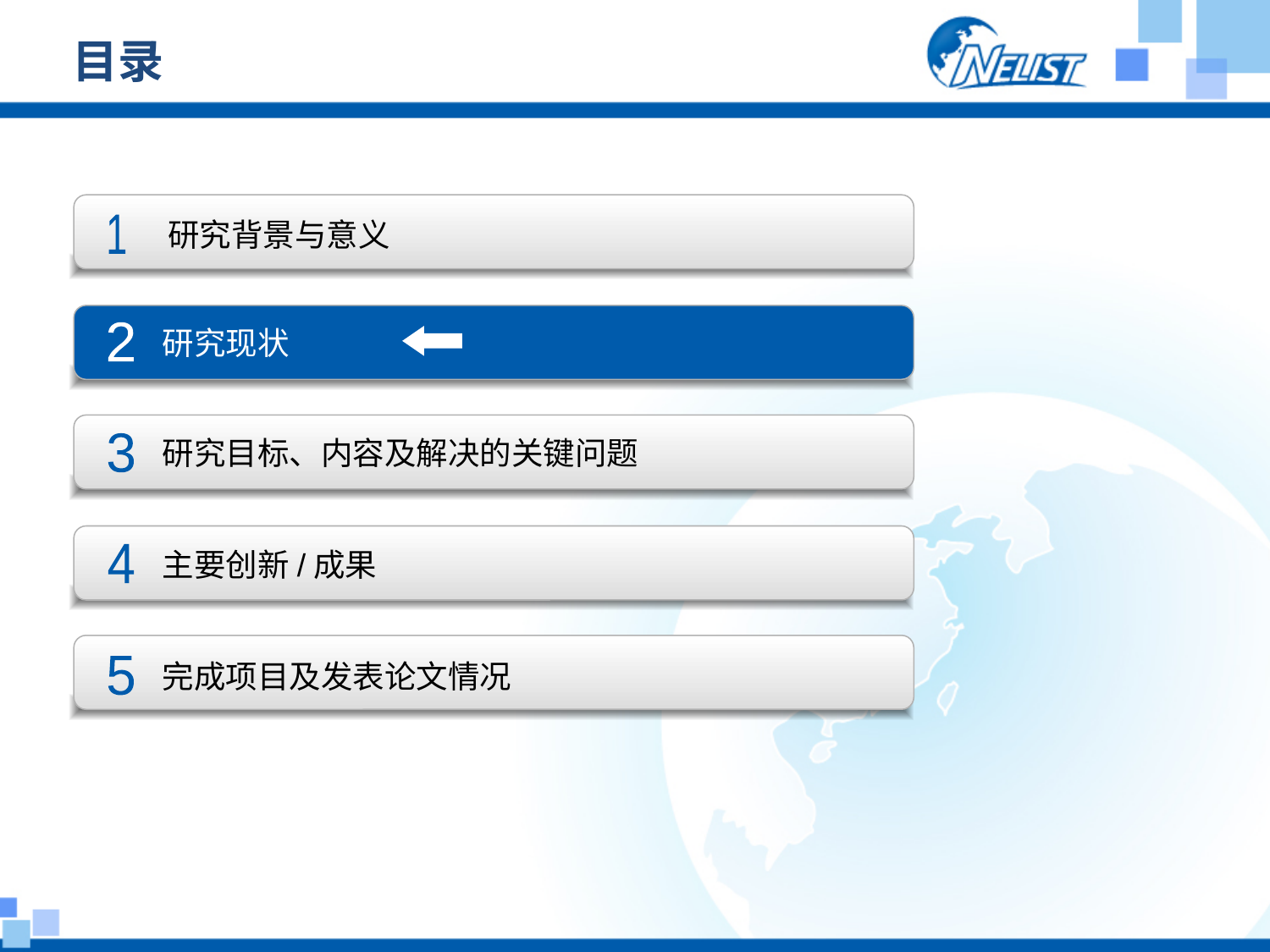

# 目录

研究背景与意义
1

研究现状
2

研究目标、内容及解决的关键问题
3

主要创新/成果
4

完成项目及发表论文情况
5

6